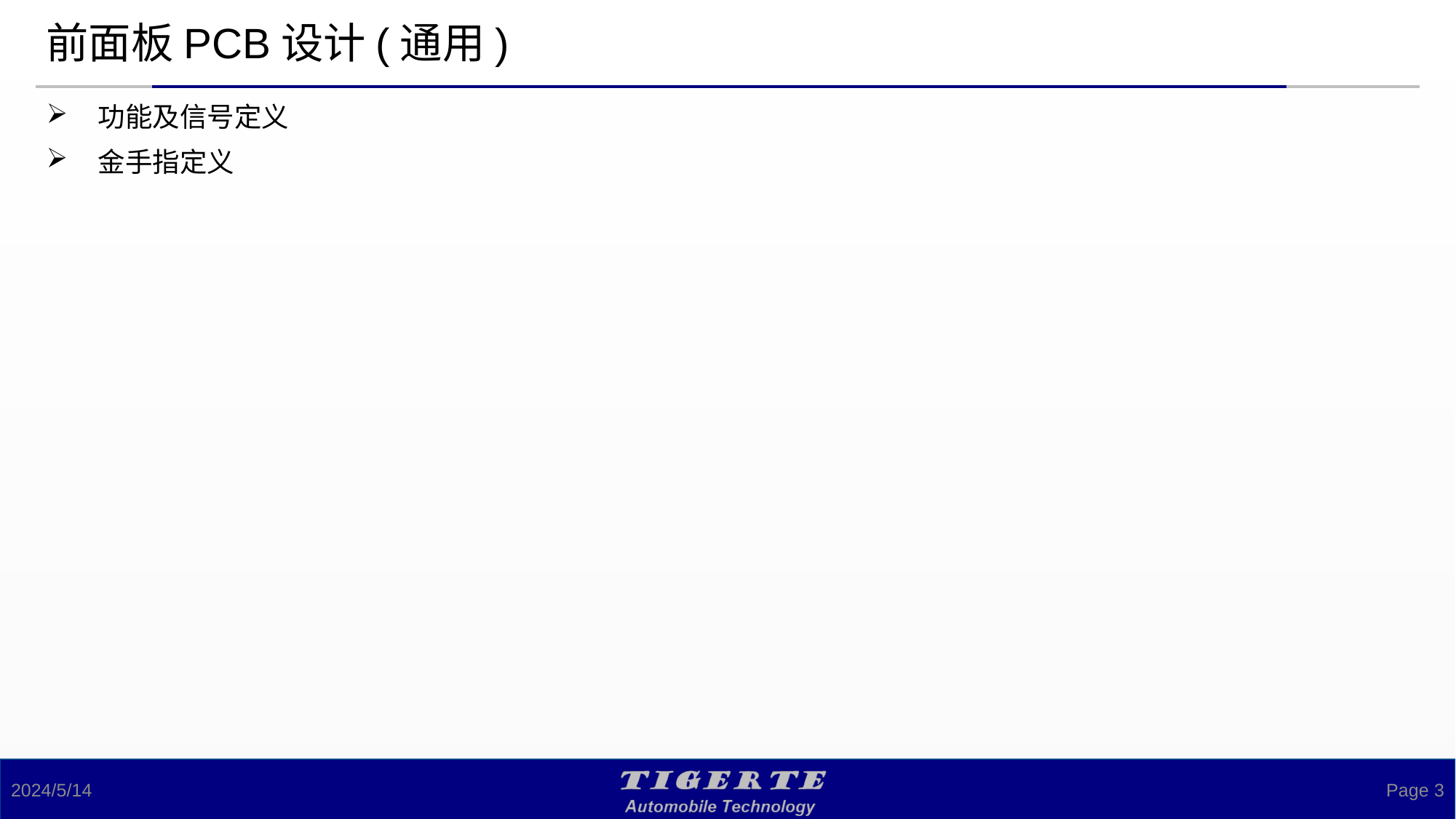

# 前面板PCB设计(通用)
功能及信号定义
金手指定义

2024/5/14
Page 3